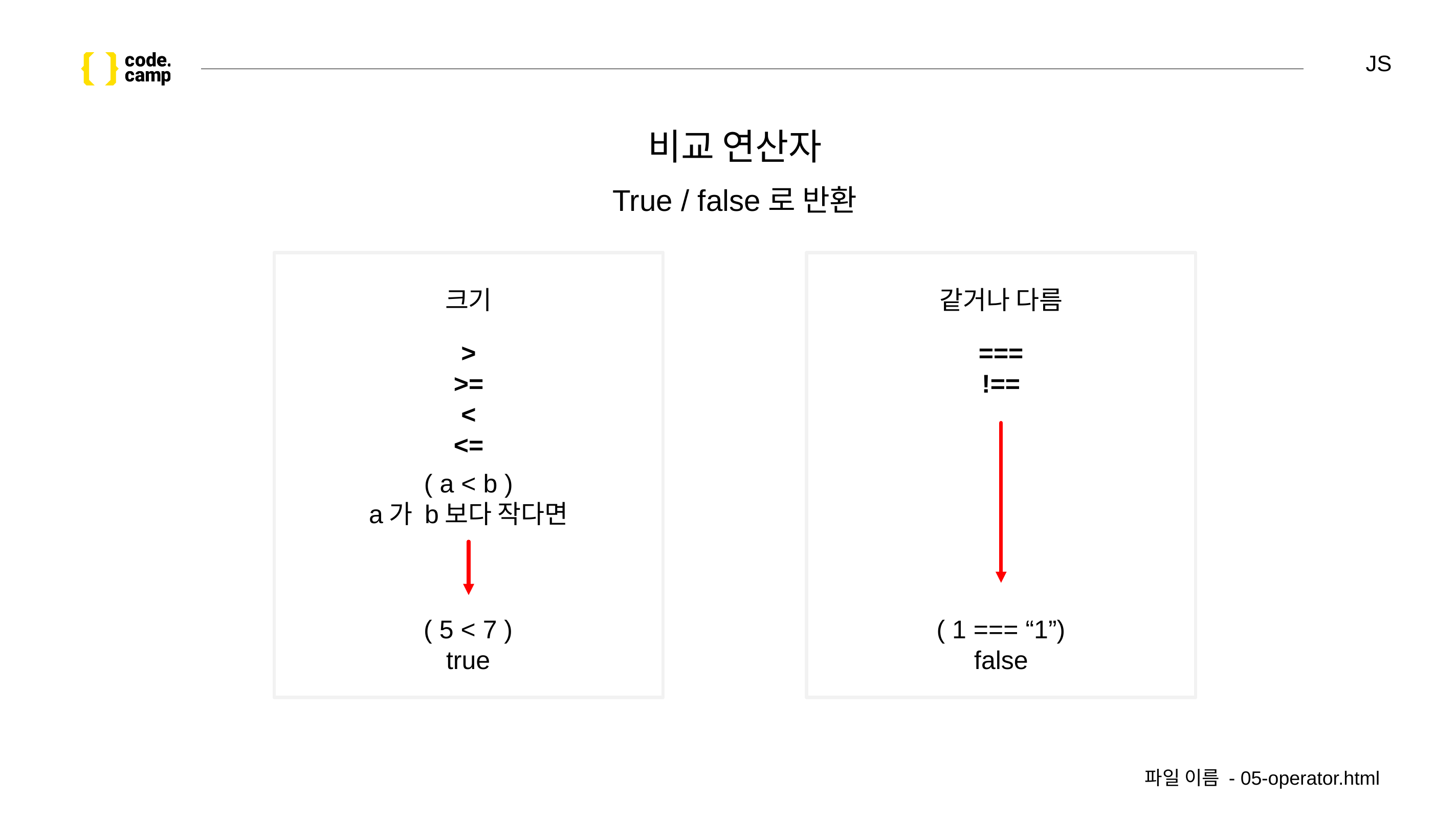

# JS

비교 연산자
True / false로 반환

크기
같거나 다름
>
>=
<
<=
===
!==

( a < b )
a가 b보다 작다면

( 5 < 7 )
true
( 1 === “1”)
false
파일 이름 - 05-operator.html